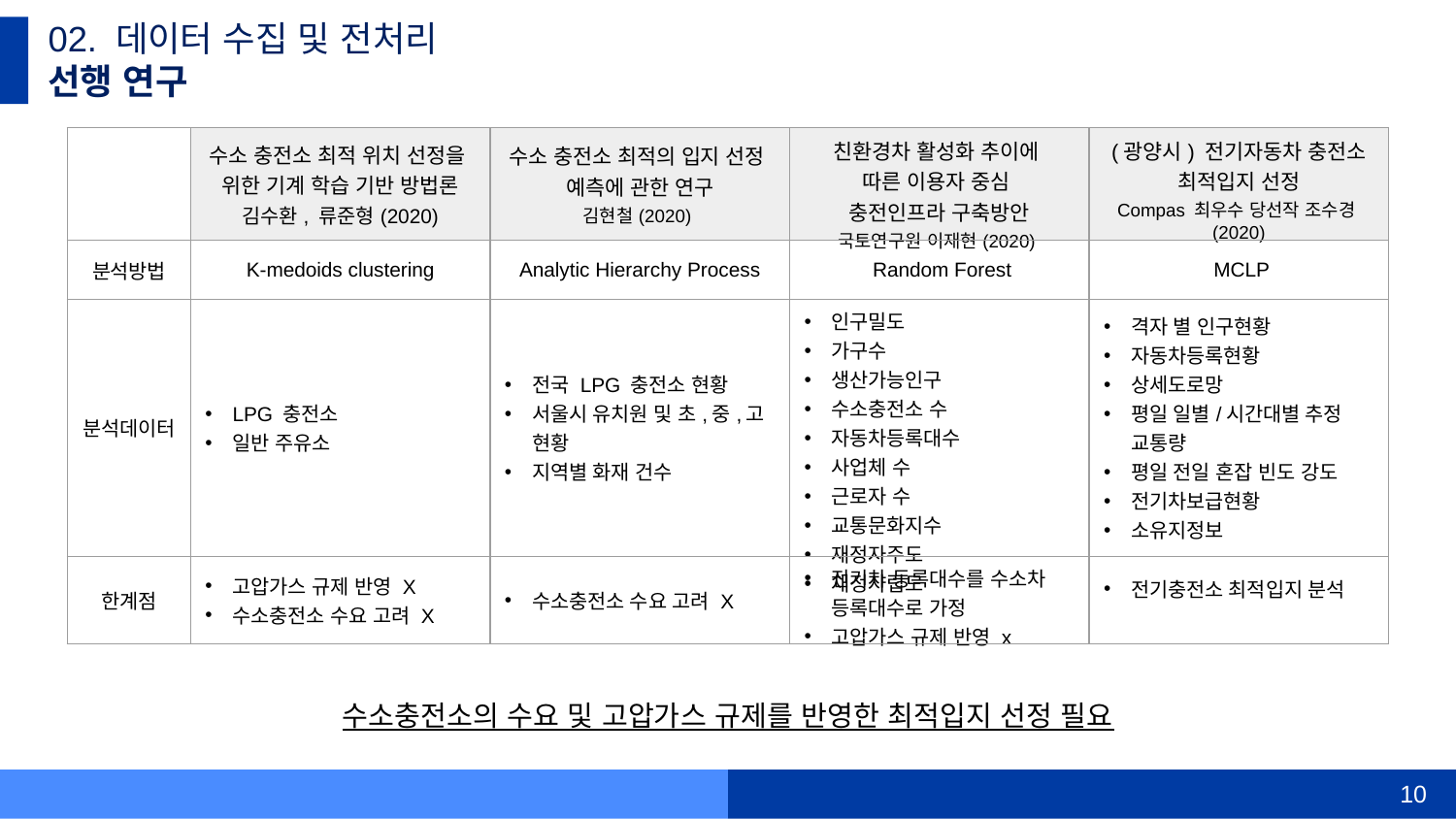

02. 데이터 수집 및 전처리
선행 연구
|  | 수소 충전소 최적 위치 선정을 위한 기계 학습 기반 방법론 김수환, 류준형(2020) | 수소 충전소 최적의 입지 선정 예측에 관한 연구 김현철(2020) | 친환경차 활성화 추이에 따른 이용자 중심 충전인프라 구축방안 국토연구원 이재현(2020) | (광양시) 전기자동차 충전소 최적입지 선정 Compas 최우수 당선작 조수경(2020) |
| --- | --- | --- | --- | --- |
| 분석방법 | K-medoids clustering | Analytic Hierarchy Process | Random Forest | MCLP |
| 분석데이터 | LPG 충전소 일반 주유소 | 전국 LPG 충전소 현황 서울시 유치원 및 초,중,고 현황 지역별 화재 건수 | 인구밀도 가구수 생산가능인구 수소충전소 수 자동차등록대수 사업체 수 근로자 수 교통문화지수 재정자주도 재정자립도 | 격자 별 인구현황 자동차등록현황 상세도로망 평일 일별/시간대별 추정 교통량 평일 전일 혼잡 빈도 강도 전기차보급현황 소유지정보 |
| 한계점 | 고압가스 규제 반영 X 수소충전소 수요 고려 X | 수소충전소 수요 고려 X | 전기차 등록대수를 수소차 등록대수로 가정 고압가스 규제 반영 x | 전기충전소 최적입지 분석 |
수소충전소의 수요 및 고압가스 규제를 반영한 최적입지 선정 필요
10